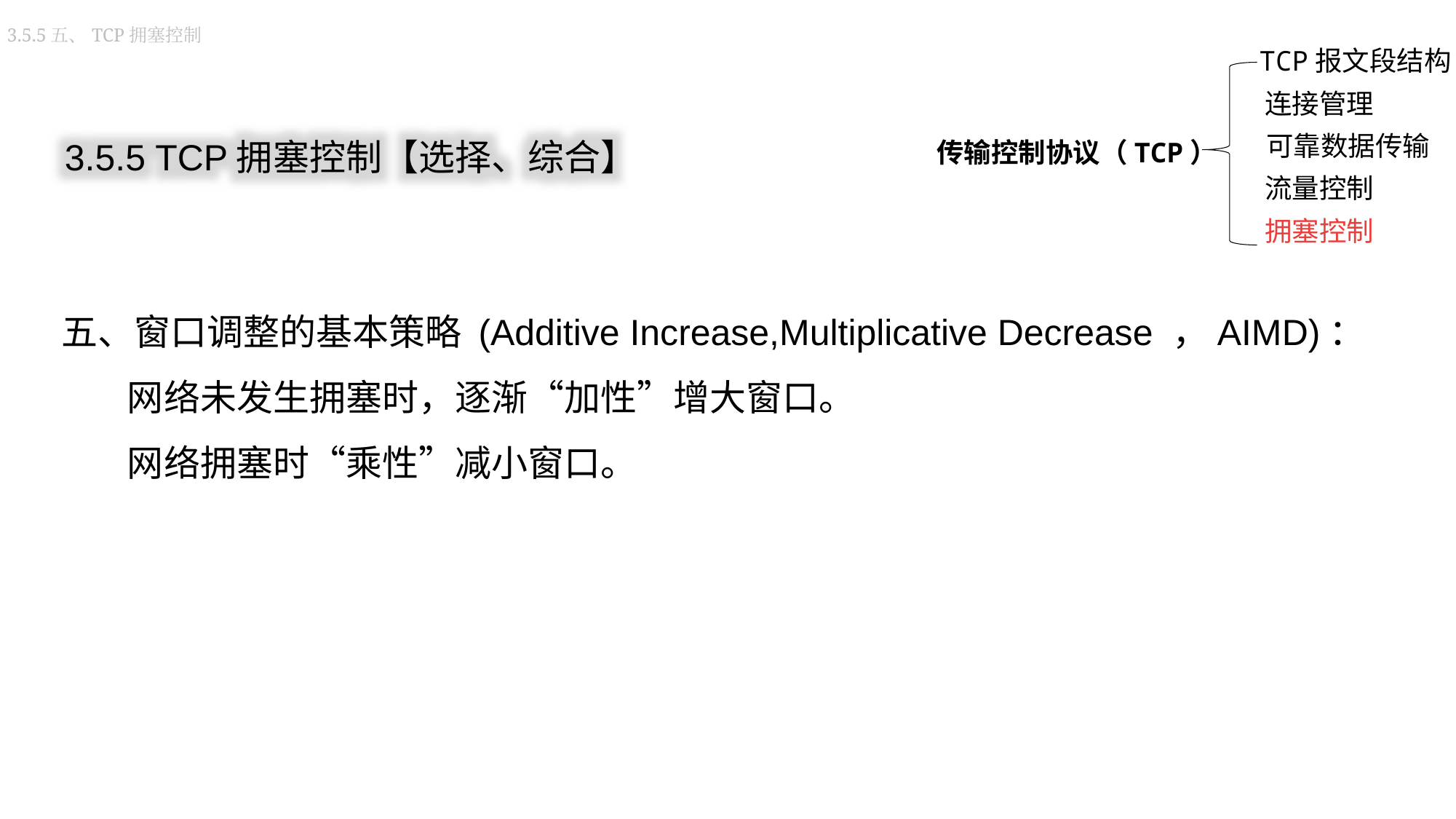

3.5.5五、TCP拥塞控制
TCP报文段结构

连接管理
传输控制协议（TCP）
可靠数据传输
流量控制
拥塞控制
3.5.5 TCP拥塞控制【选择、综合】
五、窗口调整的基本策略 (Additive Increase,Multiplicative Decrease ，AIMD)：
       网络未发生拥塞时，逐渐“加性”增大窗口。
       网络拥塞时“乘性”减小窗口。